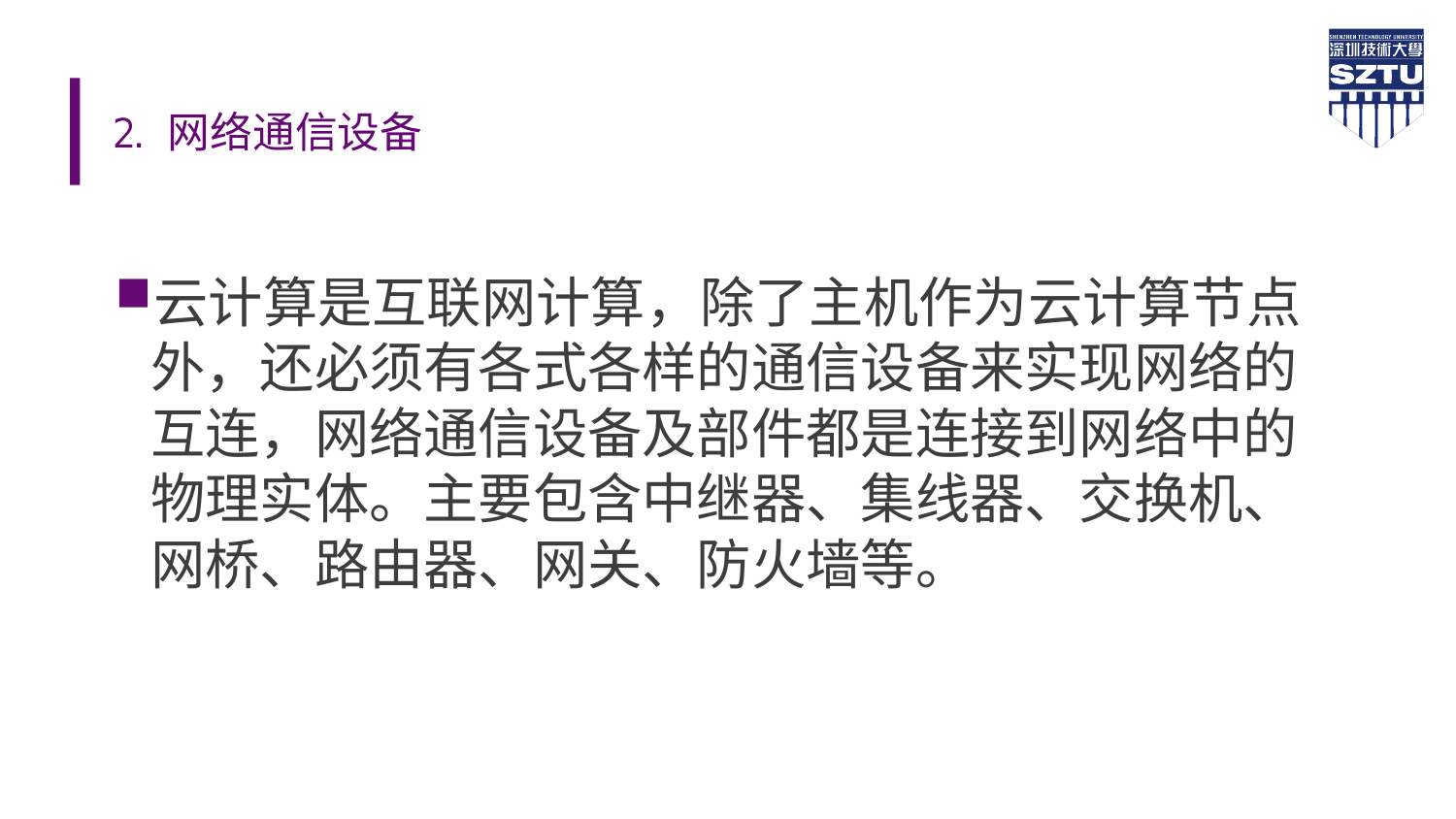

# 2. 网络通信设备
云计算是互联网计算，除了主机作为云计算节点外，还必须有各式各样的通信设备来实现网络的互连，网络通信设备及部件都是连接到网络中的物理实体。主要包含中继器、集线器、交换机、网桥、路由器、网关、防火墙等。